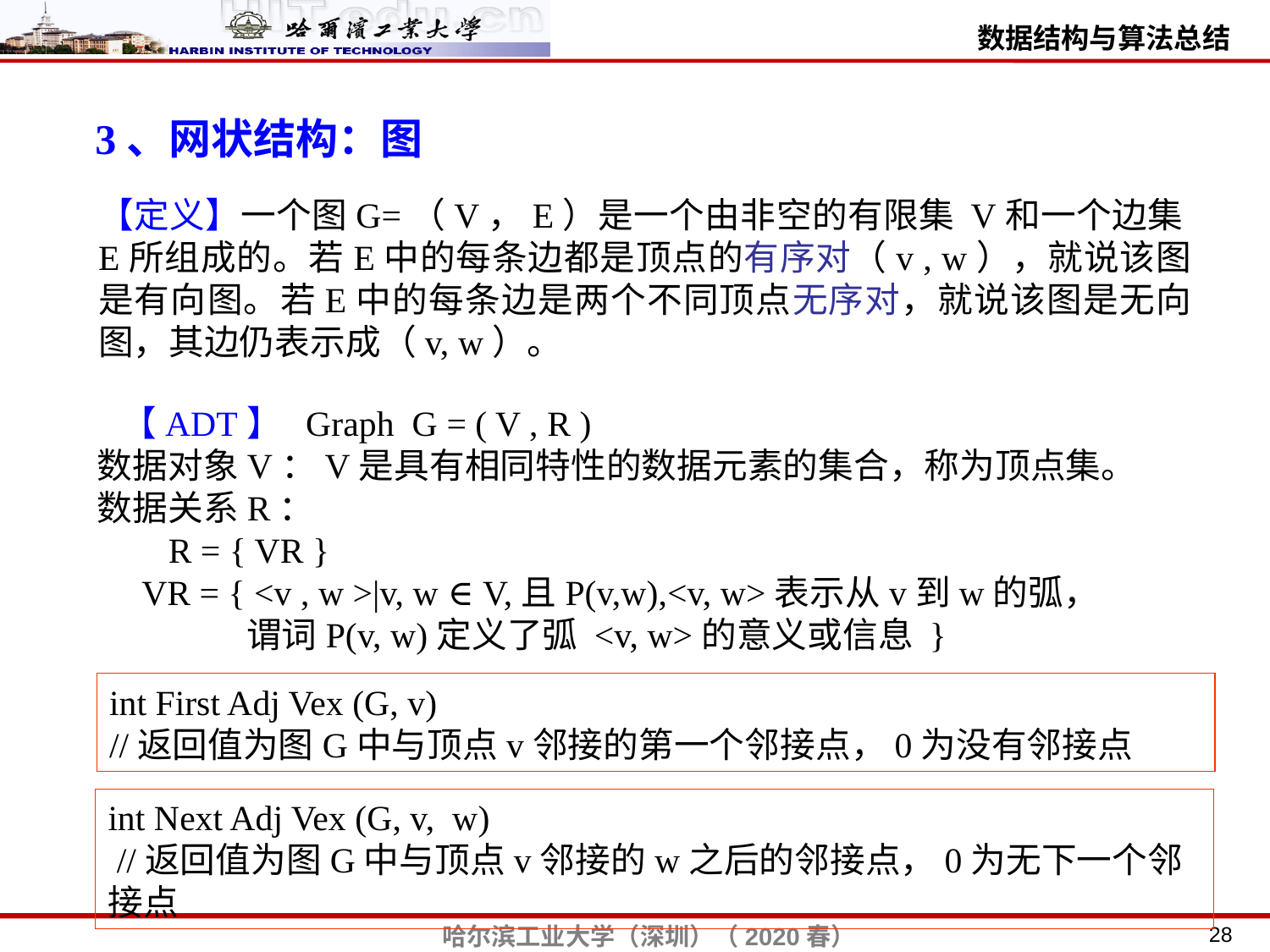

3、网状结构：图
【定义】一个图G=（V，E）是一个由非空的有限集 V和一个边集E所组成的。若E中的每条边都是顶点的有序对（v , w），就说该图是有向图。若E中的每条边是两个不同顶点无序对，就说该图是无向图，其边仍表示成（v, w）。
  【ADT】  Graph  G = ( V , R )
数据对象V：V是具有相同特性的数据元素的集合，称为顶点集。
数据关系R：
        R = { VR }
     VR = { <v , w >|v, w ∈V,且P(v,w),<v, w>表示从v到w的弧，
                  谓词P(v, w)定义了弧 <v, w>的意义或信息 }
int First Adj Vex (G, v)
//返回值为图G中与顶点v邻接的第一个邻接点，0为没有邻接点
int Next Adj Vex (G, v,  w)
 //返回值为图G中与顶点v邻接的w之后的邻接点，0为无下一个邻接点